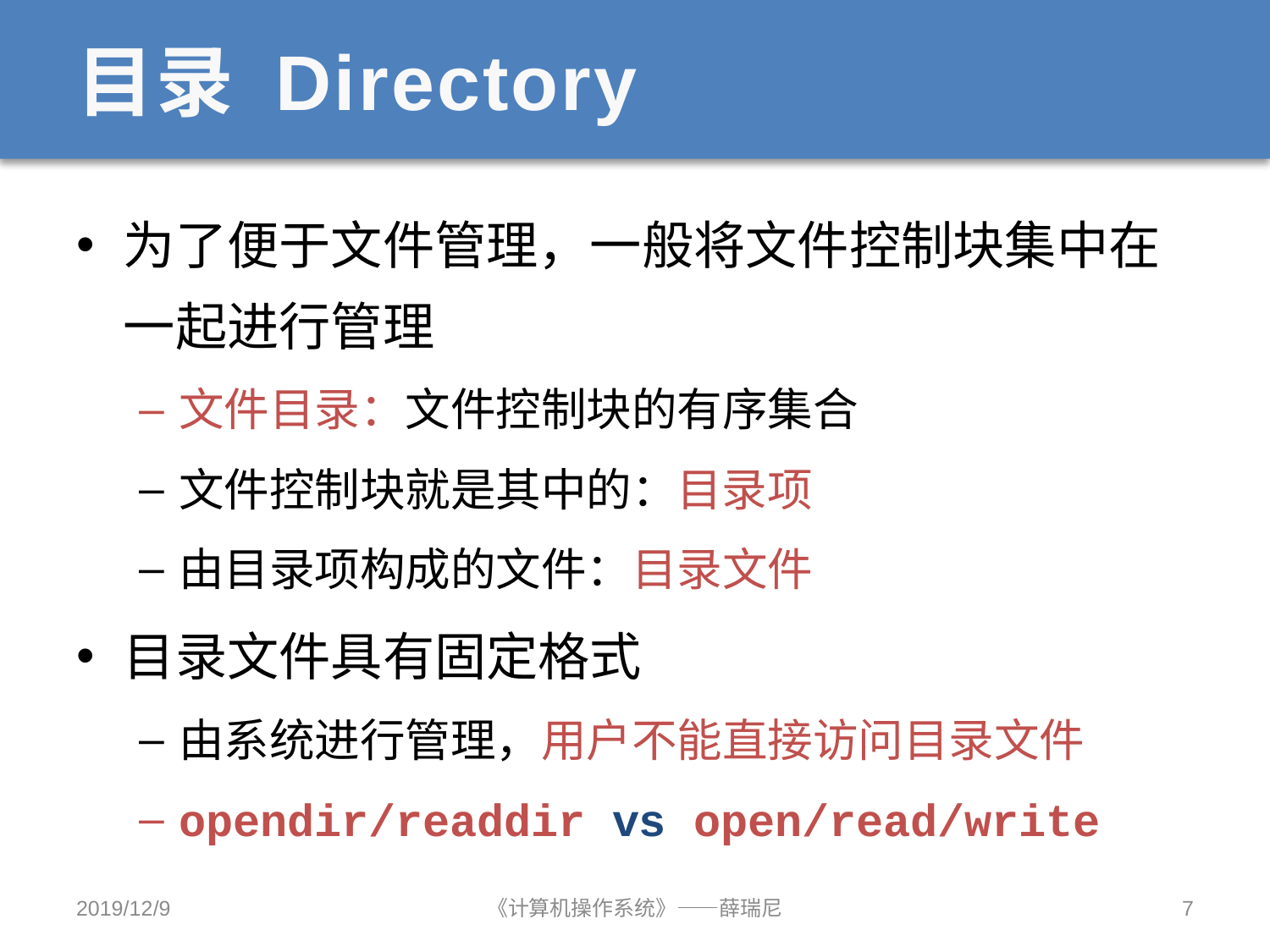

# 目录 Directory
为了便于文件管理，一般将文件控制块集中在一起进行管理
文件目录：文件控制块的有序集合
文件控制块就是其中的：目录项
由目录项构成的文件：目录文件
目录文件具有固定格式
由系统进行管理，用户不能直接访问目录文件
opendir/readdir vs open/read/write
2019/12/9
《计算机操作系统》——薛瑞尼
7